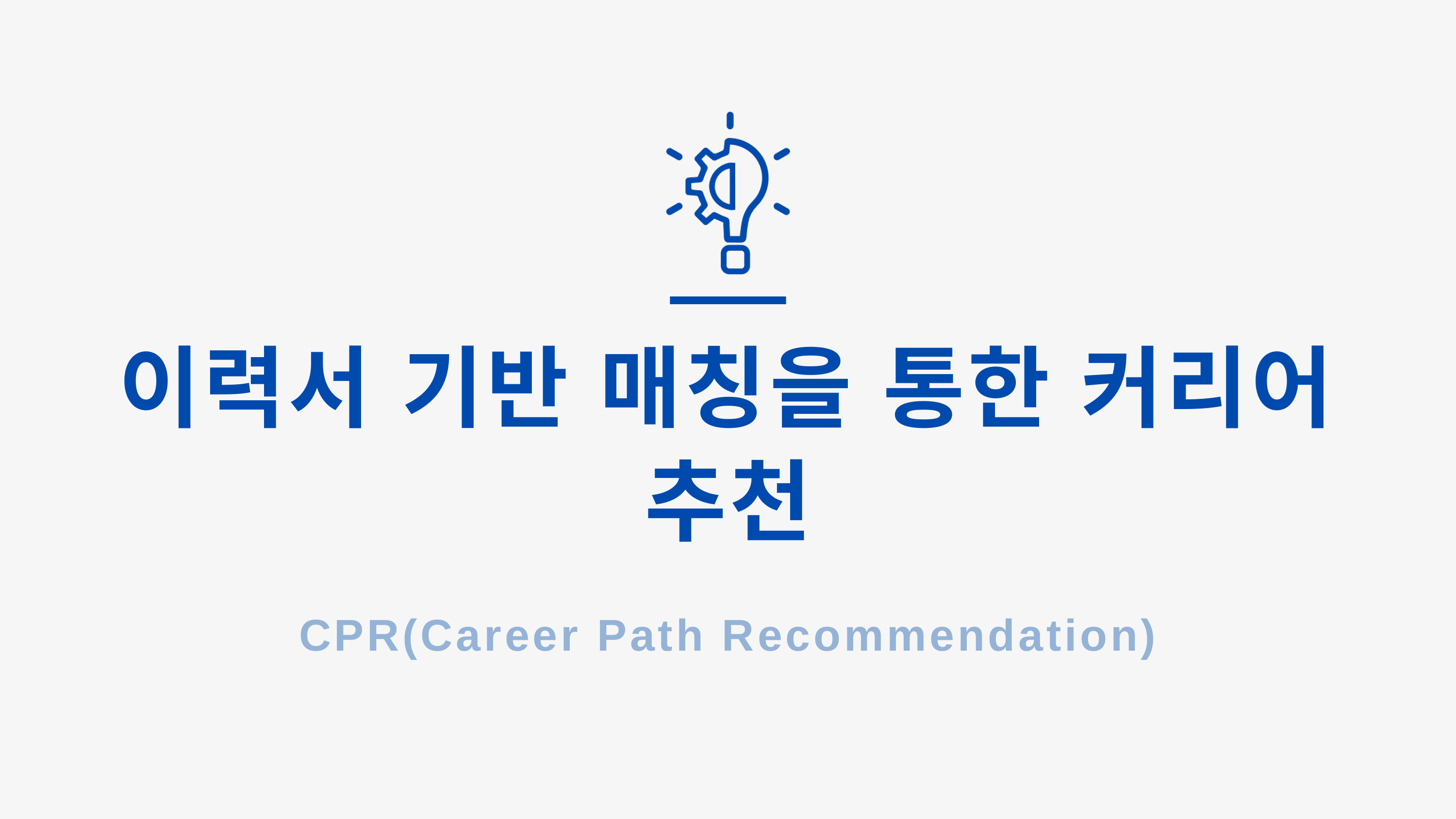

이력서 기반 매칭을 통한 커리어 추천
CPR(Career Path Recommendation)